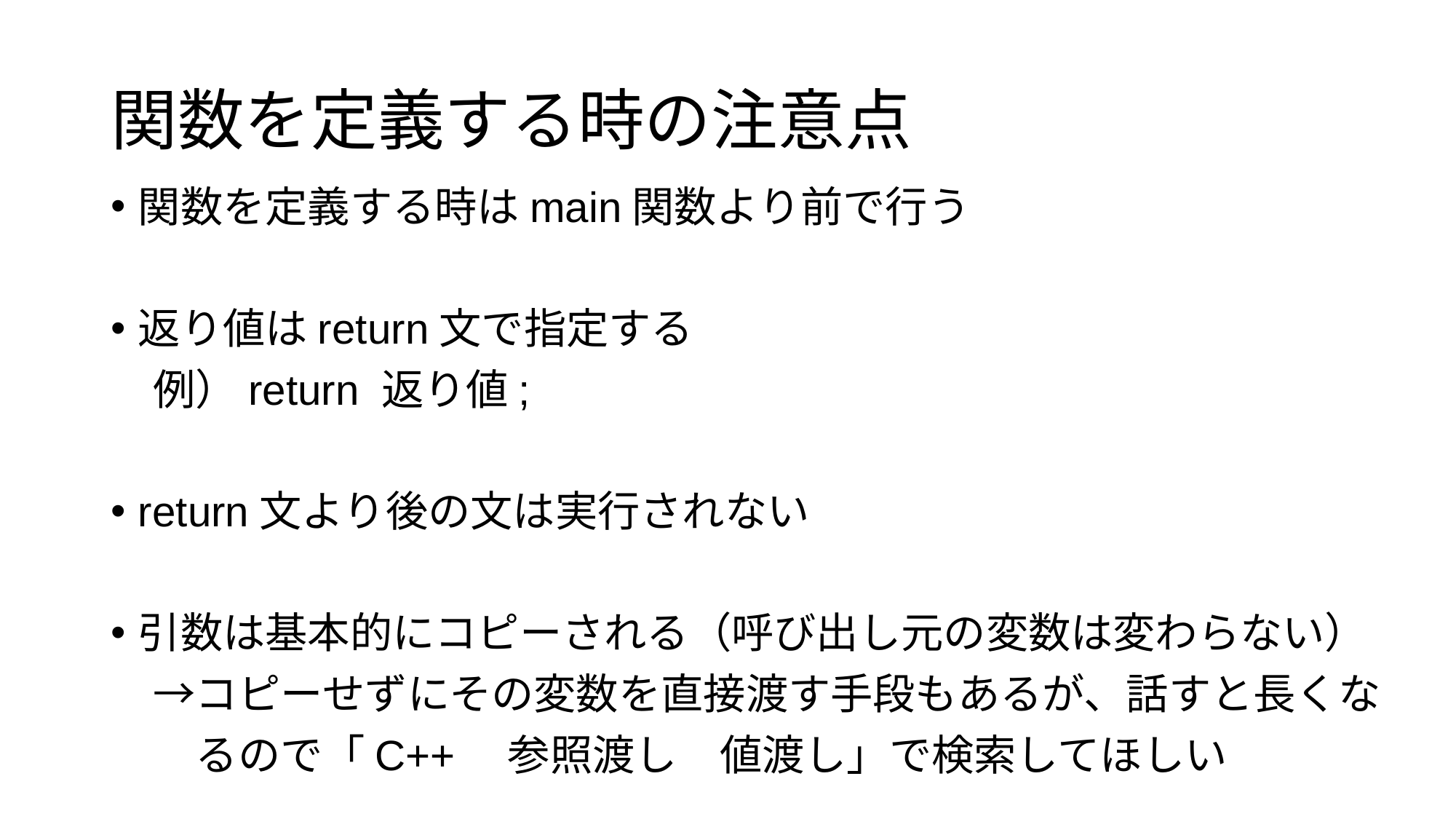

# 関数を定義する時の注意点
関数を定義する時はmain関数より前で行う

返り値はreturn文で指定する
　例）return 返り値;

return文より後の文は実行されない

引数は基本的にコピーされる（呼び出し元の変数は変わらない）
　→コピーせずにその変数を直接渡す手段もあるが、話すと長くな
　　るので「C++　参照渡し　値渡し」で検索してほしい